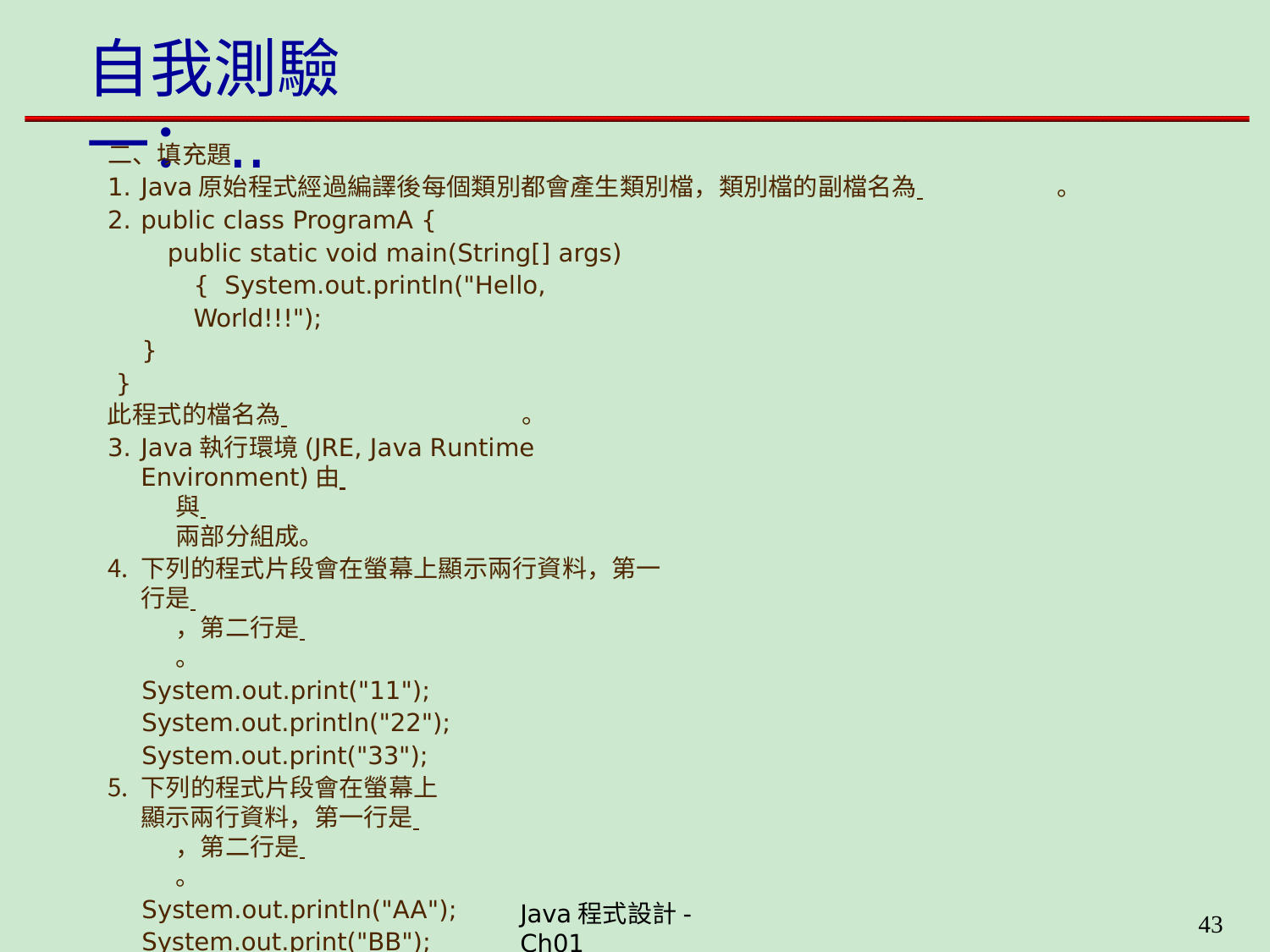

# 自我測驗一：..
二、填充題
Java原始程式經過編譯後每個類別都會產生類別檔，類別檔的副檔名為 	。
public class ProgramA {
public static void main(String[] args) {  System.out.println("Hello, World!!!");
}
}
此程式的檔名為 	。
Java執行環境(JRE, Java Runtime Environment)由 	與 	兩部分組成。
下列的程式片段會在螢幕上顯示兩行資料，第一行是 	，第二行是 	。
System.out.print("11");  System.out.println("22");  System.out.print("33");
下列的程式片段會在螢幕上顯示兩行資料，第一行是 	，第二行是 	。
System.out.println("AA");  System.out.print("BB");
System.out.print("CC");
下列的程式片段會在螢幕上顯示 	行有符號、可視的資料。
System.out.print("OO");
System.out.print("XX");  System.out.println("TT");
人們可以閱讀的程式稱為 	。
Java程式設計-Ch01
43